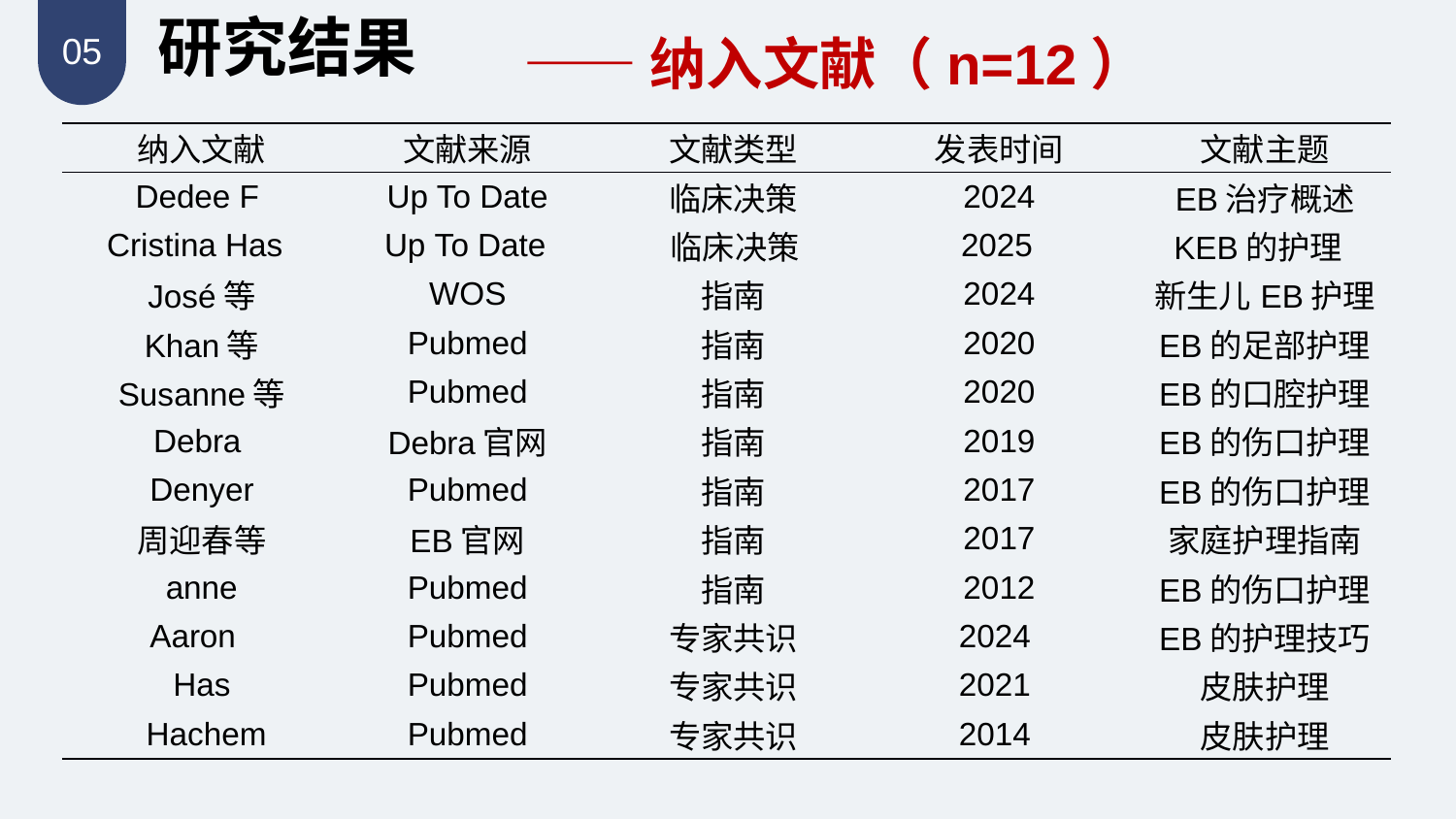

研究结果

——纳入文献（n=12）
05
| 纳入文献 | 文献来源 | 文献类型 | 发表时间 | 文献主题 |
| --- | --- | --- | --- | --- |
| Dedee F | Up To Date | 临床决策 | 2024 | EB治疗概述 |
| Cristina Has | Up To Date | 临床决策 | 2025 | KEB的护理 |
| José等 | WOS | 指南 | 2024 | 新生儿EB护理 |
| Khan等 | Pubmed | 指南 | 2020 | EB的足部护理 |
| Susanne等 | Pubmed | 指南 | 2020 | EB的口腔护理 |
| Debra | Debra官网 | 指南 | 2019 | EB的伤口护理 |
| Denyer | Pubmed | 指南 | 2017 | EB的伤口护理 |
| 周迎春等 | EB官网 | 指南 | 2017 | 家庭护理指南 |
| anne | Pubmed | 指南 | 2012 | EB的伤口护理 |
| Aaron | Pubmed | 专家共识 | 2024 | EB的护理技巧 |
| Has | Pubmed | 专家共识 | 2021 | 皮肤护理 |
| Hachem | Pubmed | 专家共识 | 2014 | 皮肤护理 |
11